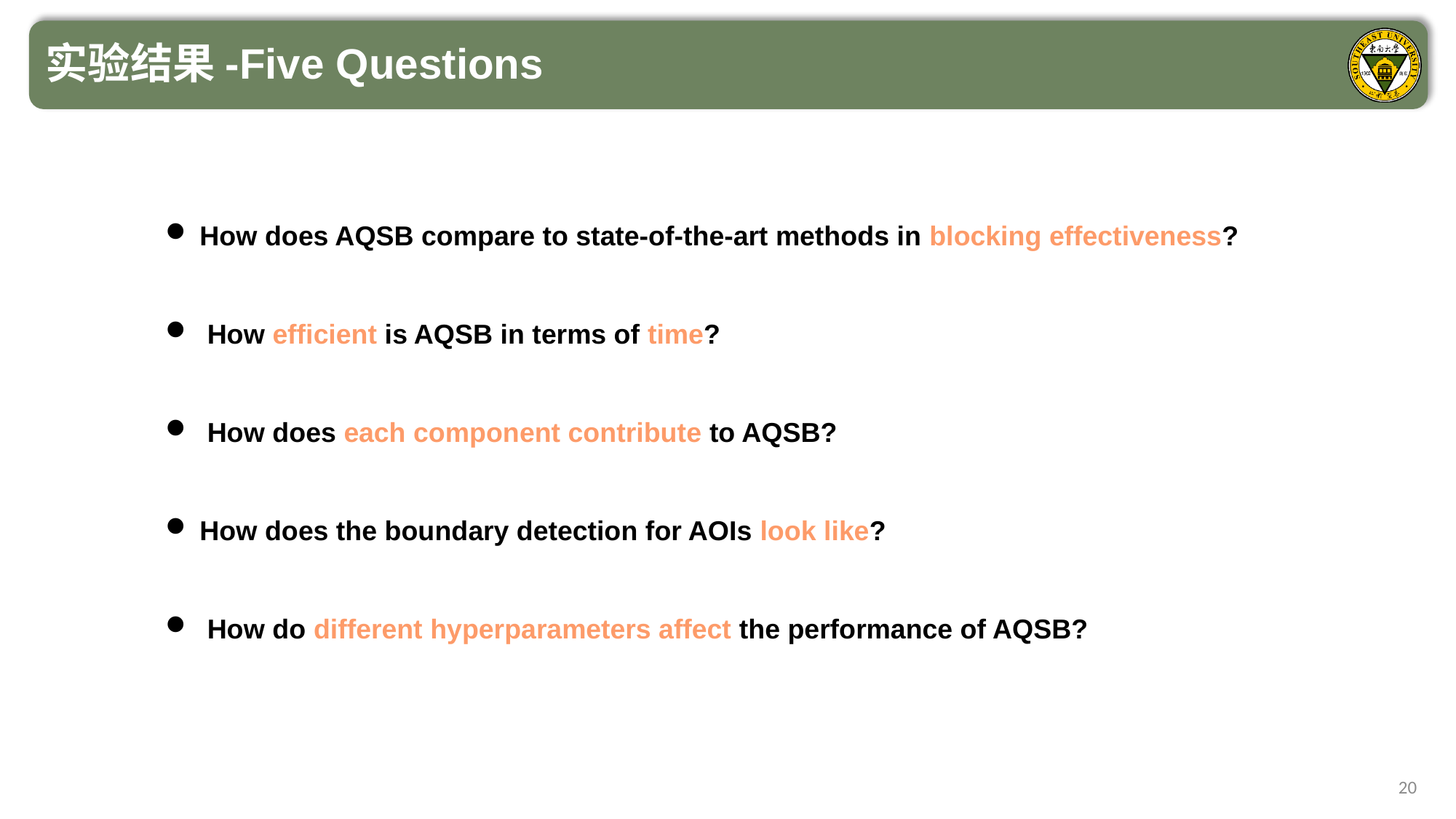

实验结果-Five Questions
How does AQSB compare to state-of-the-art methods in blocking effectiveness?

 How efficient is AQSB in terms of time?

 How does each component contribute to AQSB?

How does the boundary detection for AOIs look like?

 How do different hyperparameters affect the performance of AQSB?

20